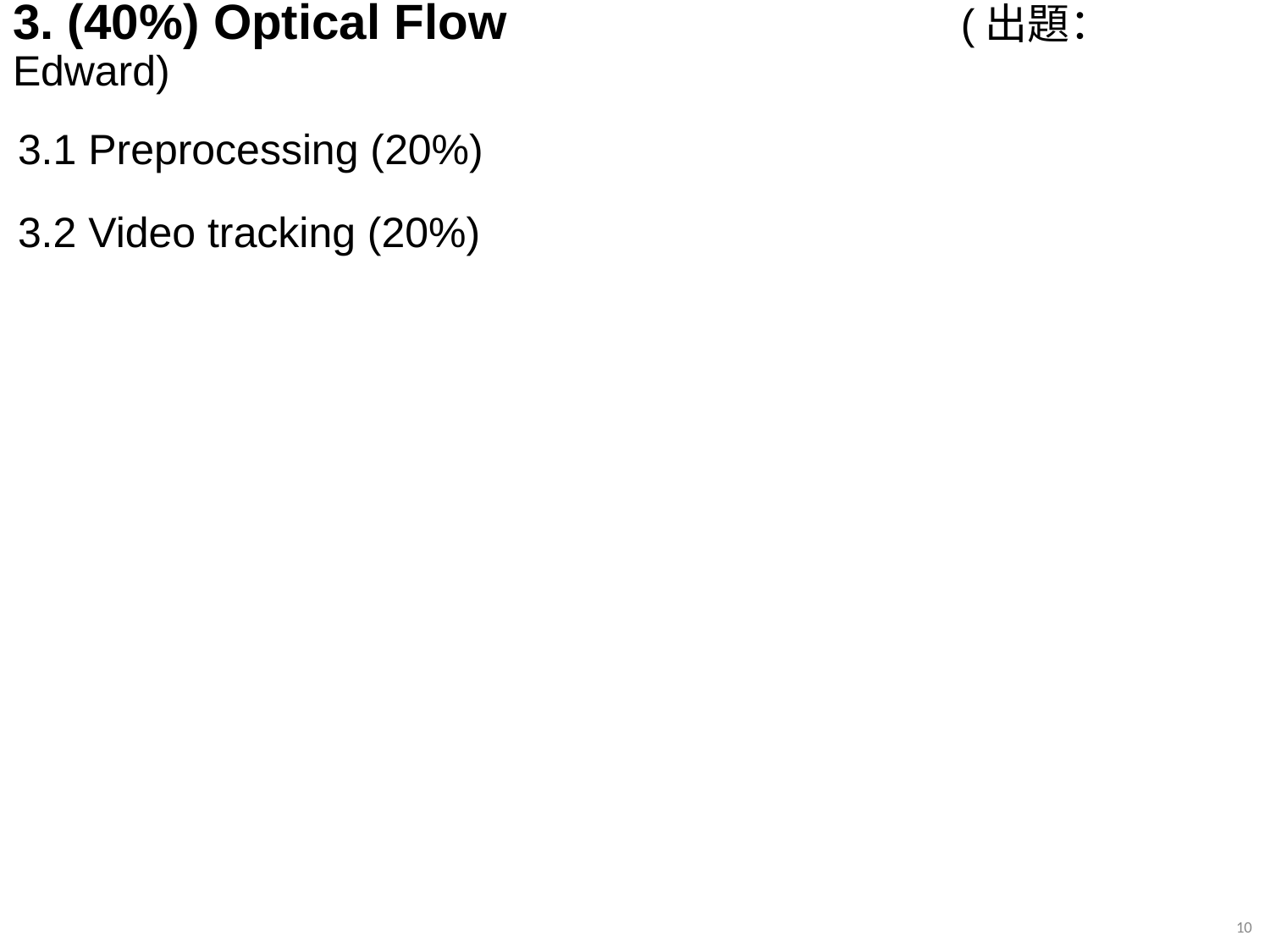

# 3. (40%) Optical Flow                                 (出題：Edward)
3.1 Preprocessing (20%)
3.2 Video tracking (20%)
10